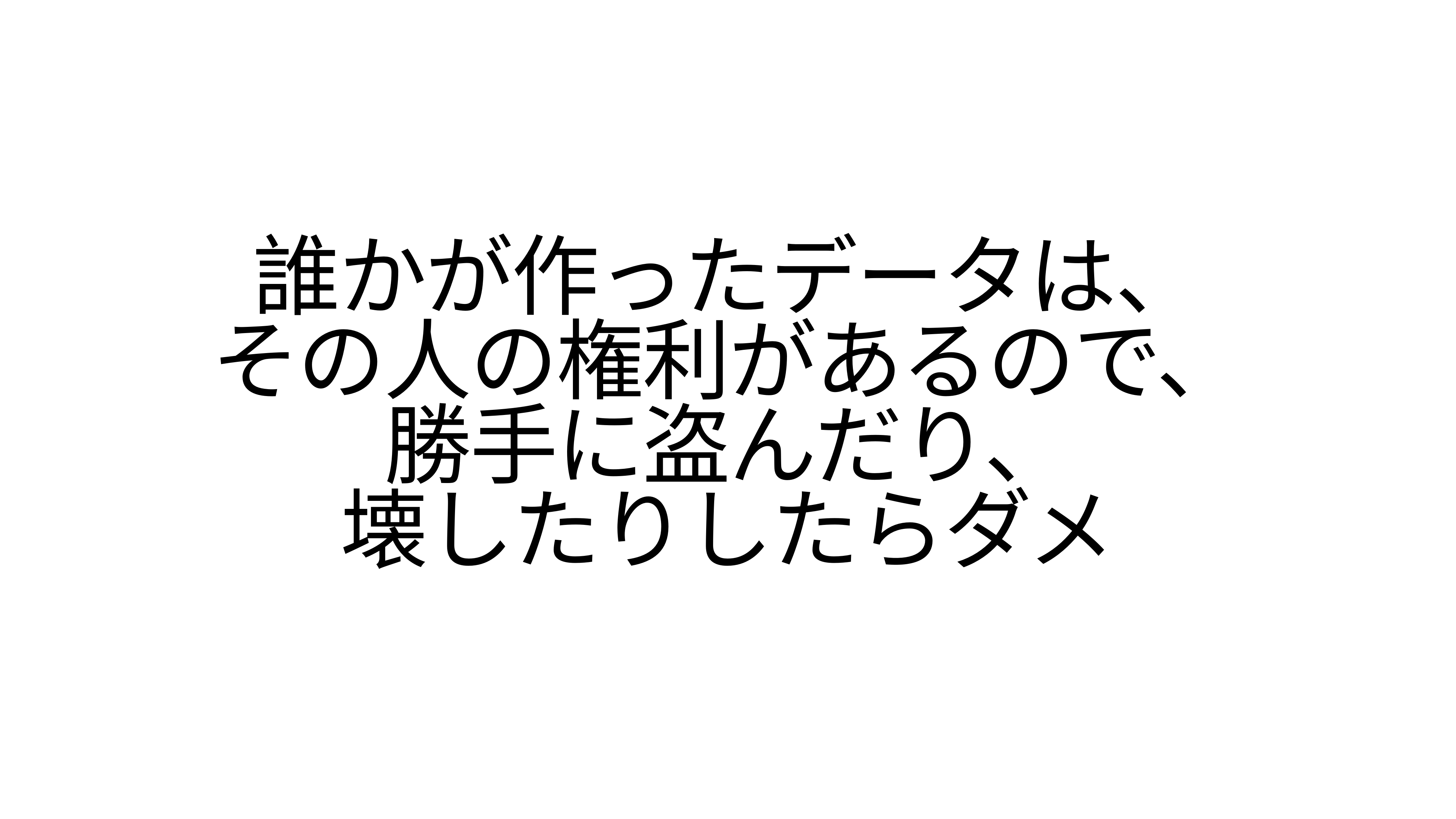

# 誰かが作ったデータは、
その人の権利があるので、
勝手に盗んだり、
壊したりしたらダメ